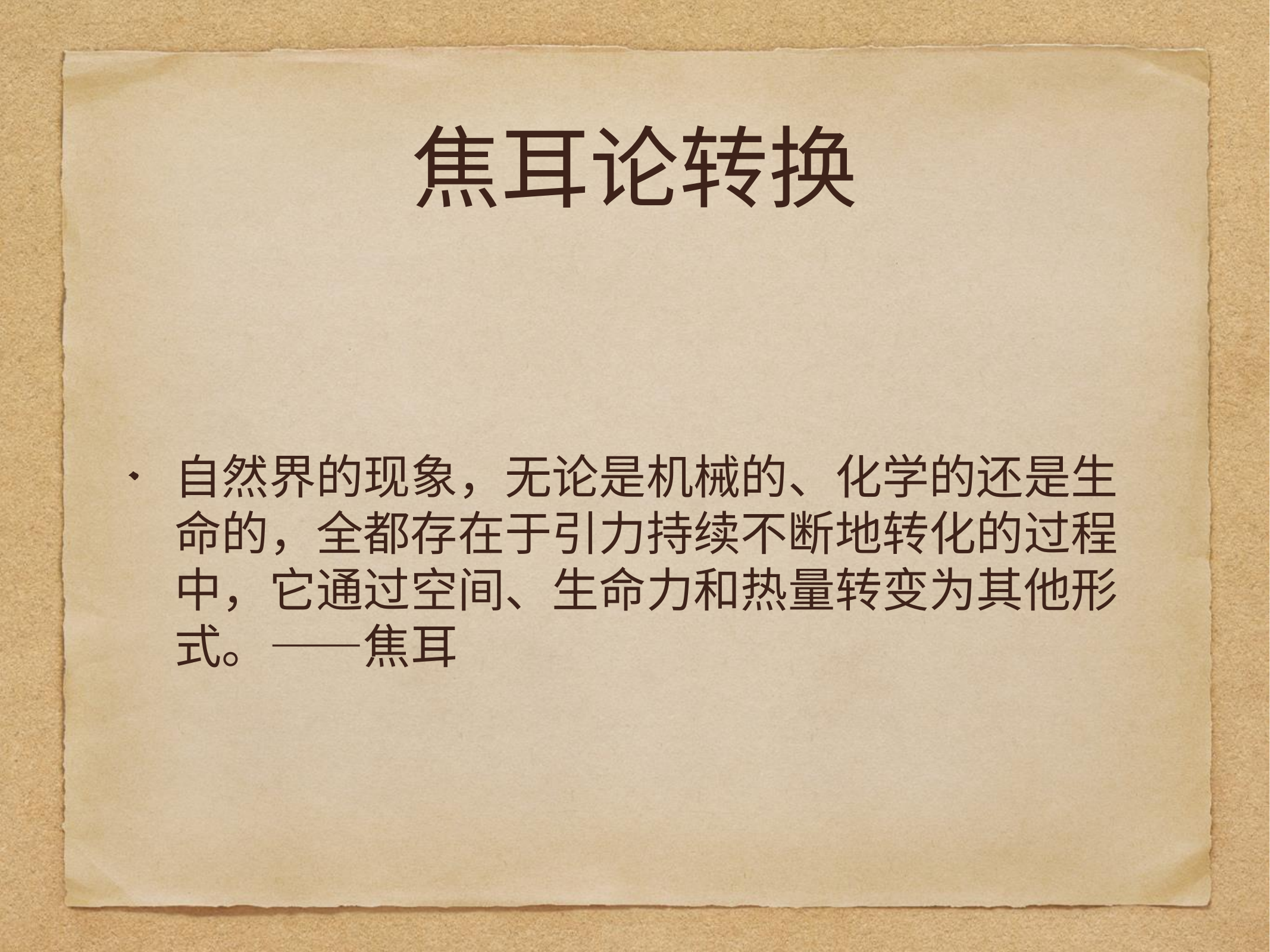

# 焦耳论转换
自然界的现象，无论是机械的、化学的还是生命的，全都存在于引力持续不断地转化的过程中，它通过空间、生命力和热量转变为其他形式。——焦耳